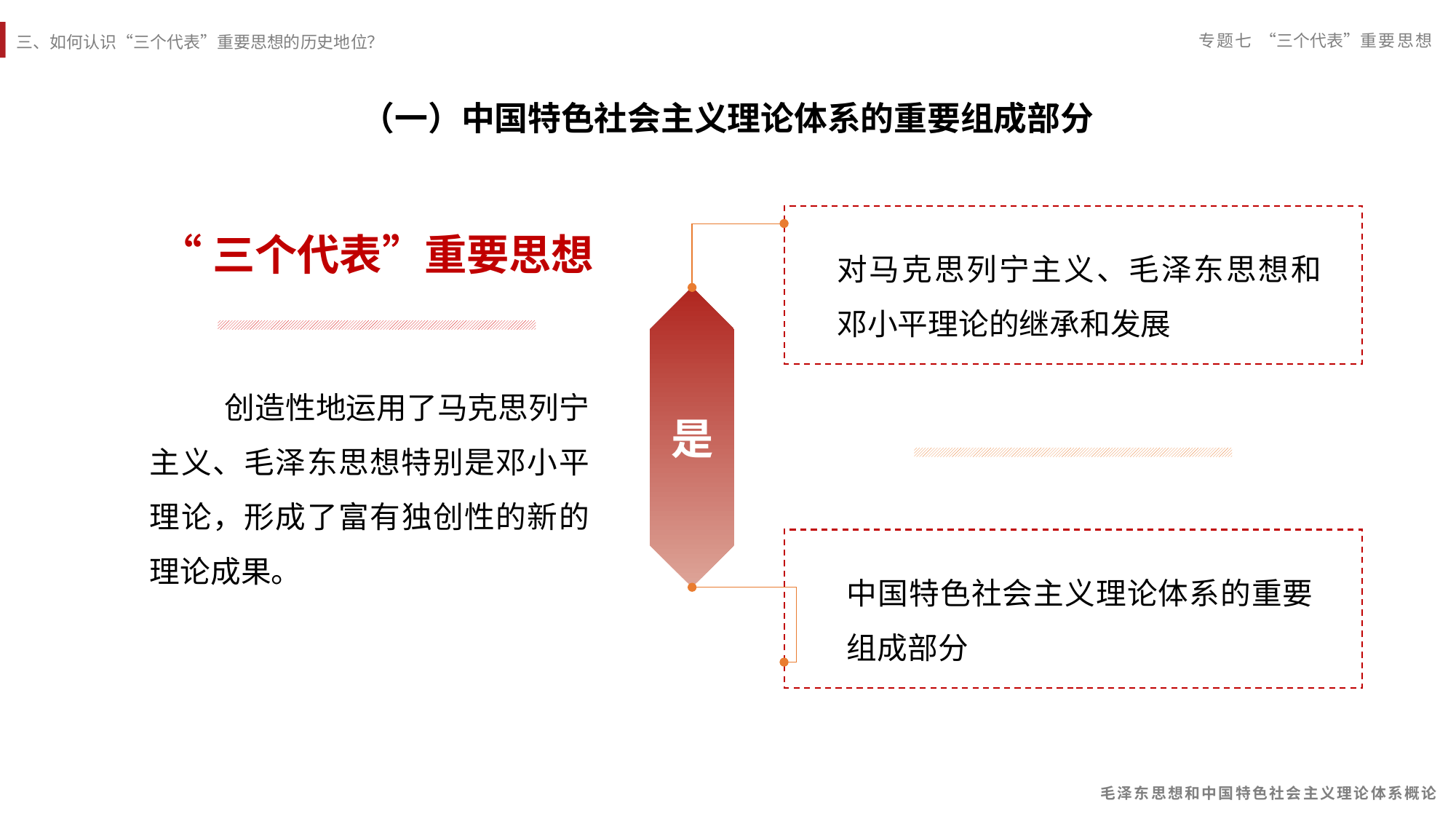

（一）中国特色社会主义理论体系的重要组成部分

“三个代表”重要思想
对马克思列宁主义、毛泽东思想和邓小平理论的继承和发展

创造性地运用了马克思列宁主义、毛泽东思想特别是邓小平理论，形成了富有独创性的新的理论成果。
是

中国特色社会主义理论体系的重要组成部分